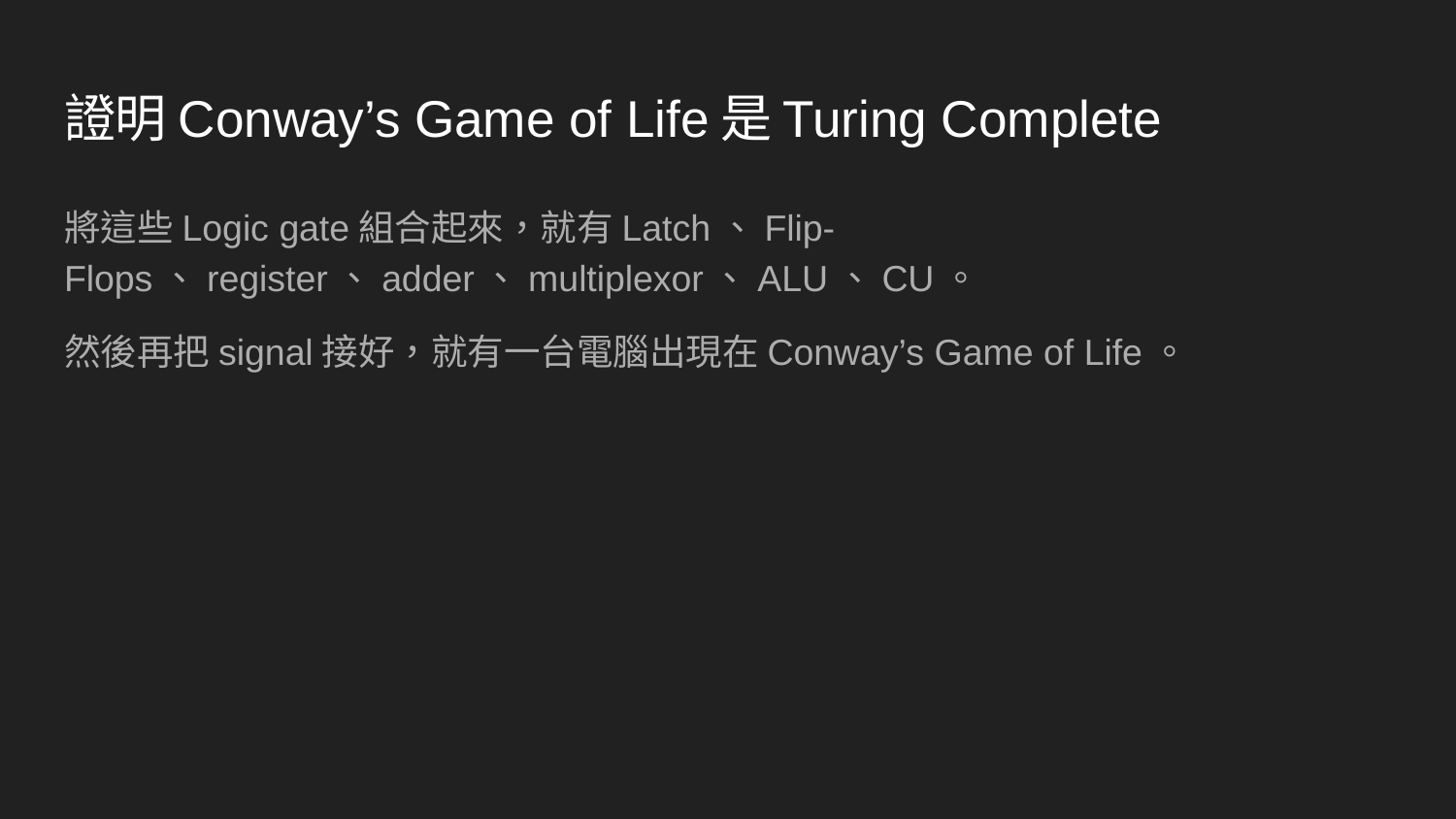

# 證明Conway’s Game of Life是Turing Complete
將這些Logic gate組合起來，就有Latch、Flip-Flops、register、adder、multiplexor、ALU、CU。
然後再把signal接好，就有一台電腦出現在Conway’s Game of Life。